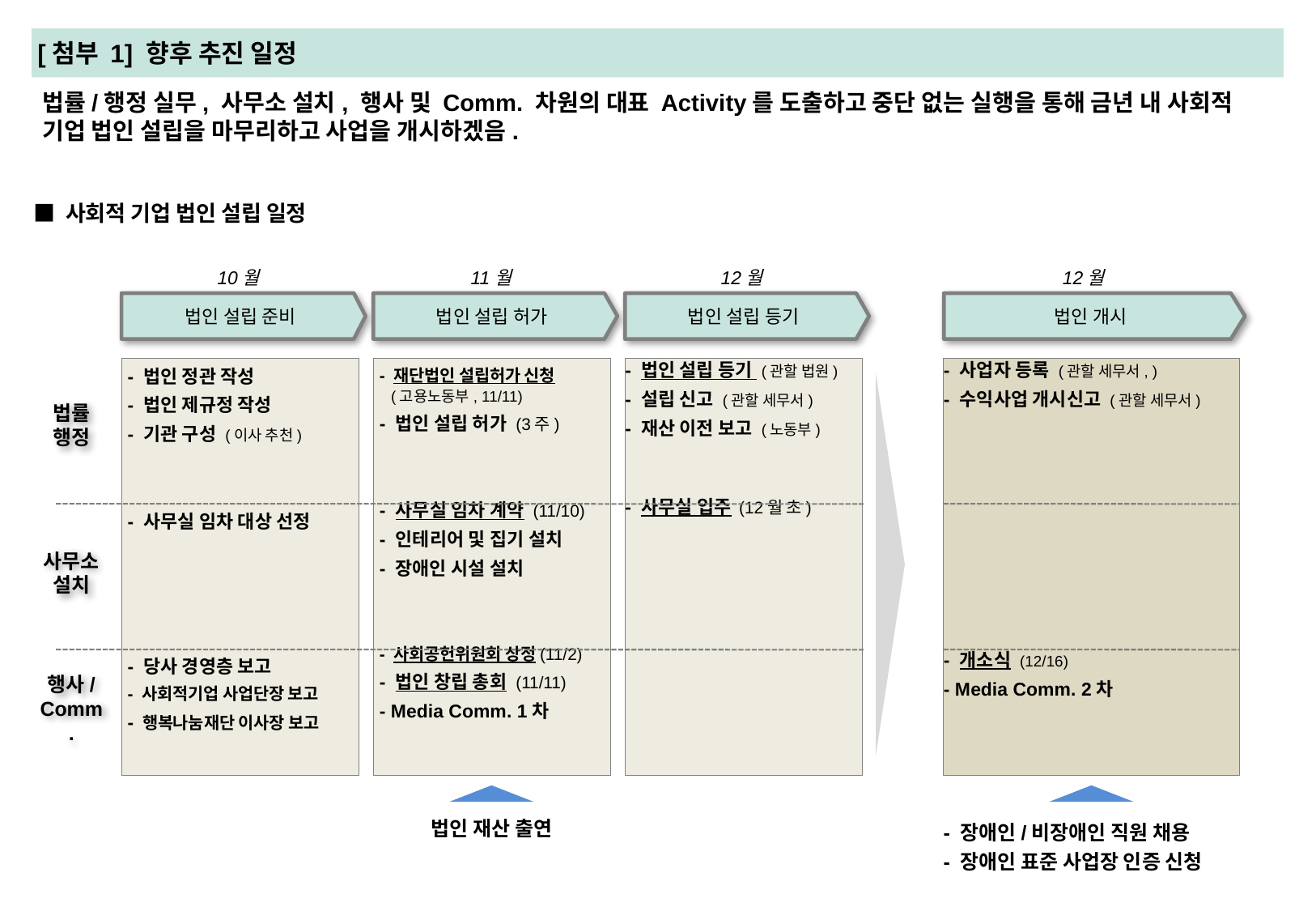

# [첨부 1] 향후 추진 일정
법률/행정 실무, 사무소 설치, 행사 및 Comm. 차원의 대표 Activity를 도출하고 중단 없는 실행을 통해 금년 내 사회적 기업 법인 설립을 마무리하고 사업을 개시하겠음.
■ 사회적 기업 법인 설립 일정
10월
11월
12월
12월

법인 설립 준비

법인 설립 허가

법인 설립 등기

법인 개시

- 법인 정관 작성
- 법인 제규정 작성
- 기관 구성 (이사 추천)

- 사무실 임차 대상 선정

- 당사 경영층 보고
- 사회적기업 사업단장 보고
- 행복나눔재단 이사장 보고

- 재단법인 설립허가 신청
  (고용노동부, 11/11)
- 법인 설립 허가 (3주)

- 사무실 임차 계약 (11/10)
- 인테리어 및 집기 설치
- 장애인 시설 설치

- 사회공헌위원회 상정(11/2)
- 법인 창립 총회 (11/11)
- Media Comm. 1차

- 법인 설립 등기 (관할 법원)
- 설립 신고 (관할 세무서)
- 재산 이전 보고 (노동부)

- 사무실 입주 (12월 초)

- 사업자 등록 (관할 세무서, )
- 수익사업 개시신고 (관할 세무서)

- 개소식 (12/16)
- Media Comm. 2차

법률
행정

사무소
설치

행사/
Comm.

법인 재산 출연
- 장애인/비장애인 직원 채용
- 장애인 표준 사업장 인증 신청
12